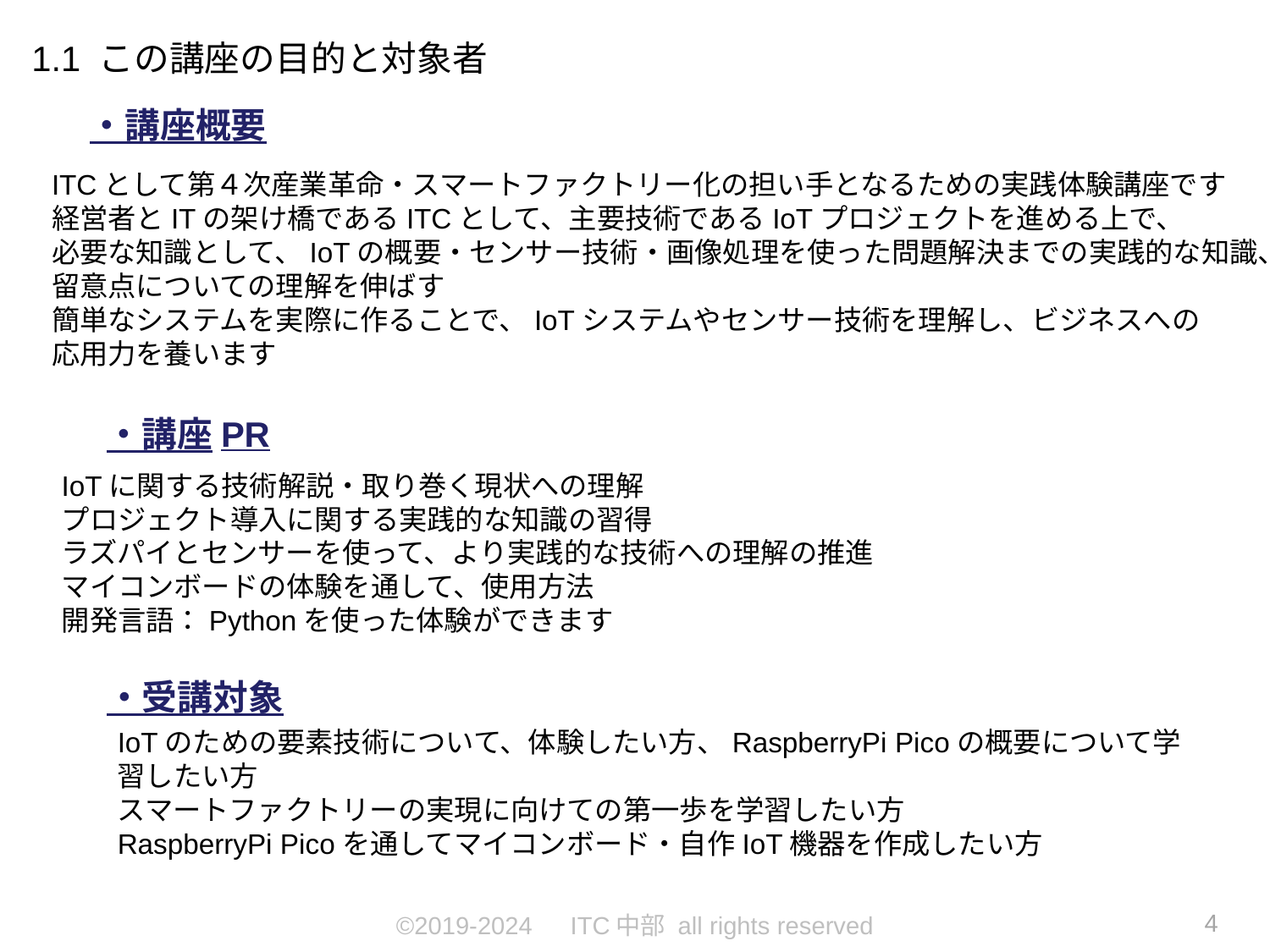

1.1 この講座の目的と対象者
・講座概要
ITCとして第４次産業革命・スマートファクトリー化の担い手となるための実践体験講座です
経営者とITの架け橋であるITCとして、主要技術であるIoTプロジェクトを進める上で、
必要な知識として、IoTの概要・センサー技術・画像処理を使った問題解決までの実践的な知識、
留意点についての理解を伸ばす
簡単なシステムを実際に作ることで、IoTシステムやセンサー技術を理解し、ビジネスへの
応用力を養います
・講座PR
IoTに関する技術解説・取り巻く現状への理解
プロジェクト導入に関する実践的な知識の習得
ラズパイとセンサーを使って、より実践的な技術への理解の推進
マイコンボードの体験を通して、使用方法
開発言語：Pythonを使った体験ができます
・受講対象
IoTのための要素技術について、体験したい方、RaspberryPi Picoの概要について学習したい方
スマートファクトリーの実現に向けての第一歩を学習したい方
RaspberryPi Picoを通してマイコンボード・自作IoT機器を作成したい方